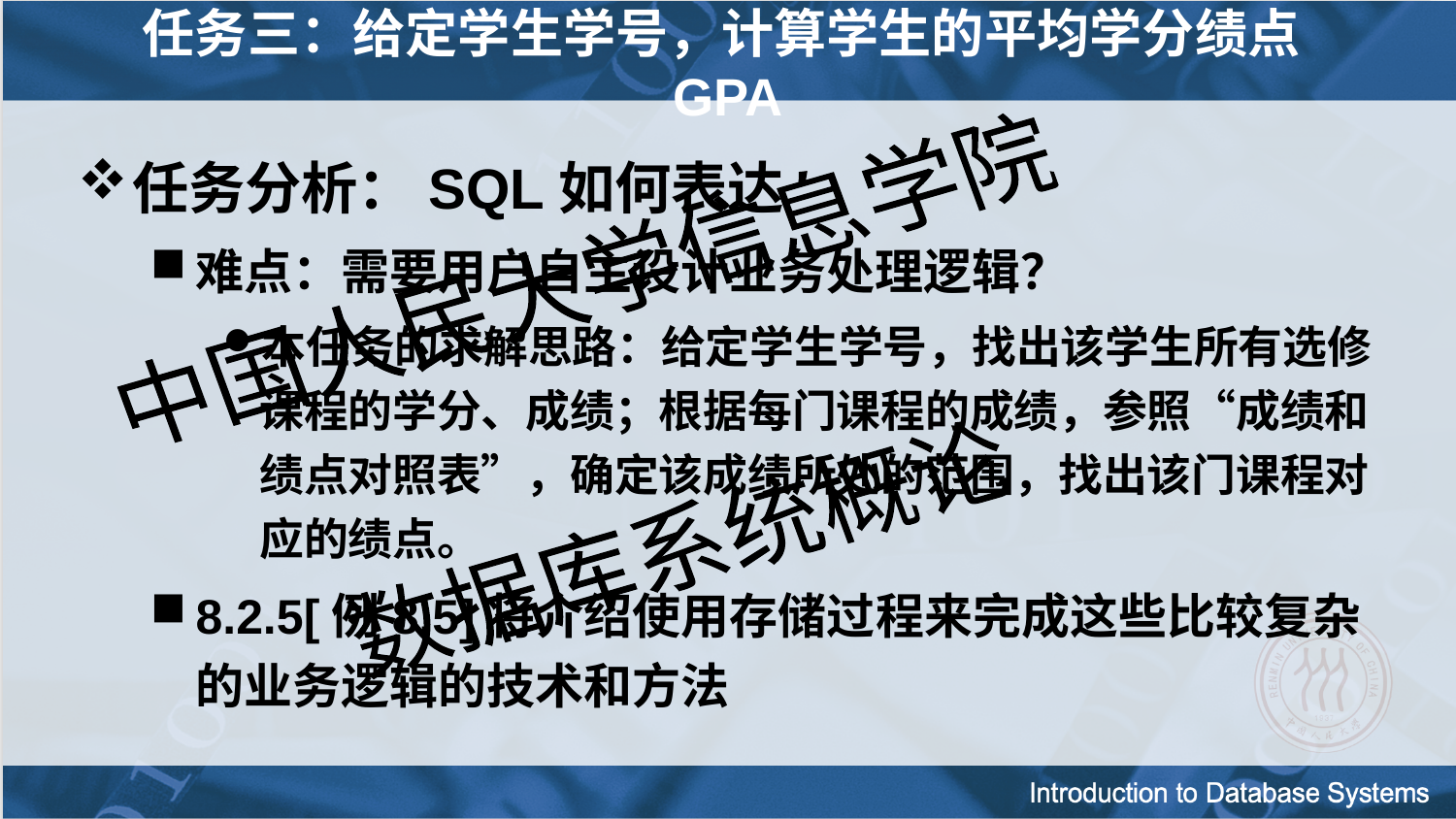

任务三：给定学生学号，计算学生的平均学分绩点GPA
任务分析：SQL如何表达
难点：需要用户自主设计业务处理逻辑？
本任务的求解思路：给定学生学号，找出该学生所有选修课程的学分、成绩；根据每门课程的成绩，参照“成绩和绩点对照表”，确定该成绩所处的范围，找出该门课程对应的绩点。
8.2.5[例8.5]将介绍使用存储过程来完成这些比较复杂的业务逻辑的技术和方法